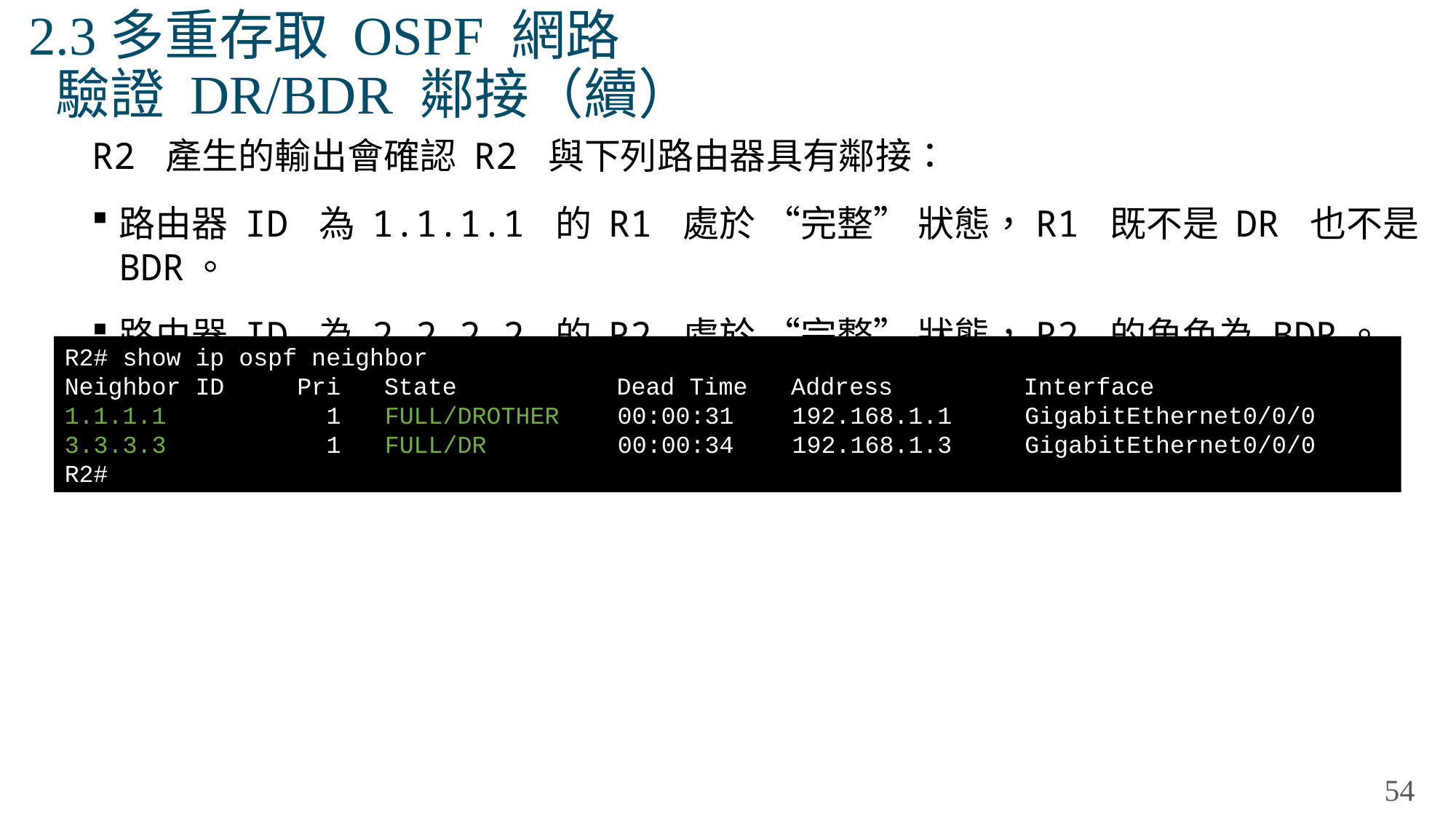

# 2.3多重存取 OSPF 網路 驗證 DR/BDR 鄰接（續）
R2 產生的輸出會確認 R2 與下列路由器具有鄰接：
路由器 ID 為 1.1.1.1 的 R1 處於 “完整” 狀態，R1 既不是 DR 也不是 BDR。
路由器 ID 為 2.2.2.2 的 R2 處於 “完整” 狀態，R2 的角色為 BDR。
R2# show ip ospf neighbor
Neighbor ID     Pri   State           Dead Time   Address         Interface
1.1.1.1           1   FULL/DROTHER    00:00:31    192.168.1.1     GigabitEthernet0/0/0
3.3.3.3           1   FULL/DR         00:00:34    192.168.1.3     GigabitEthernet0/0/0
R2#
54